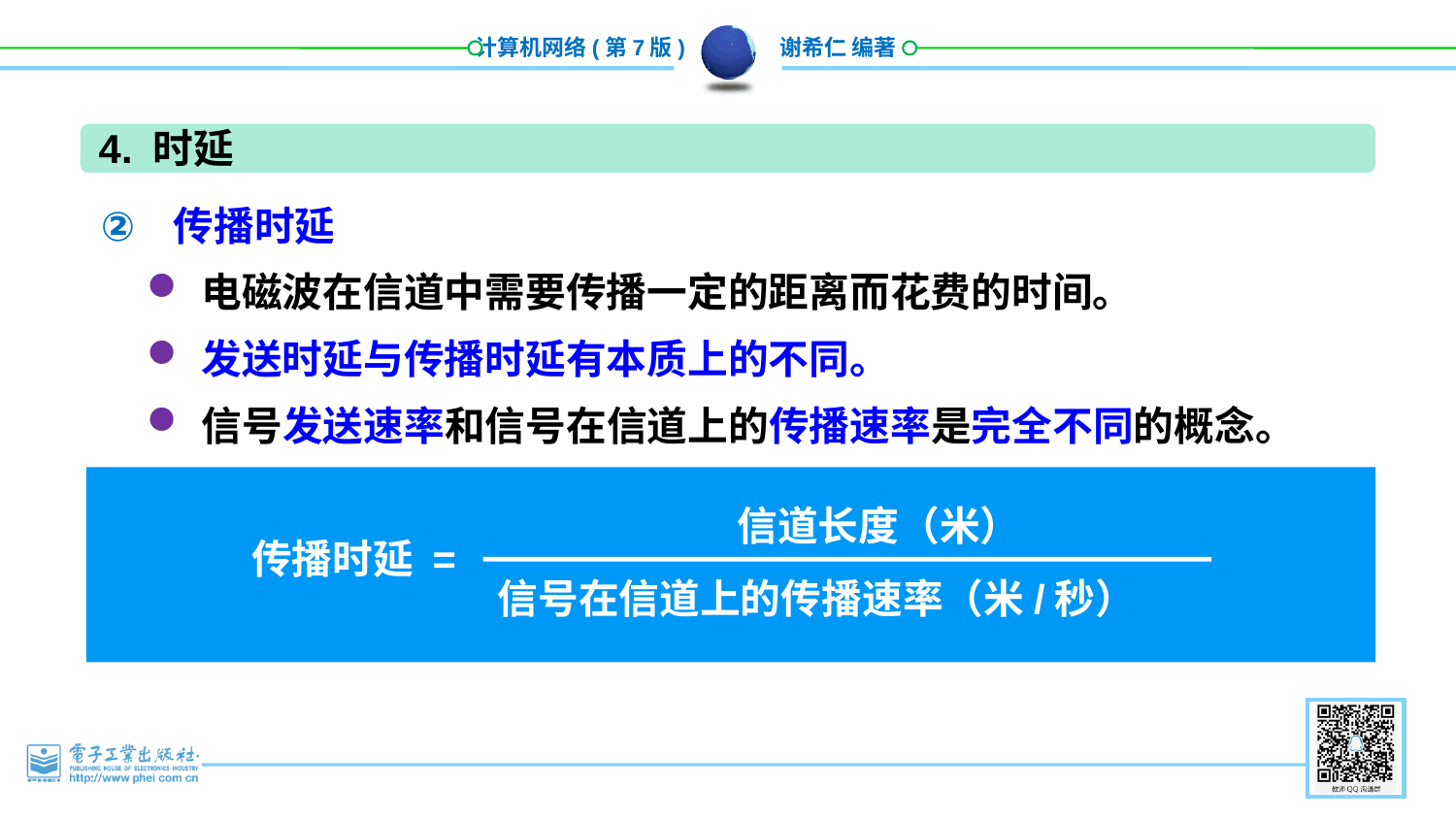

4. 时延

传播时延
电磁波在信道中需要传播一定的距离而花费的时间。
发送时延与传播时延有本质上的不同。
信号发送速率和信号在信道上的传播速率是完全不同的概念。

信道长度（米）
传播时延 =

信号在信道上的传播速率（米/秒）